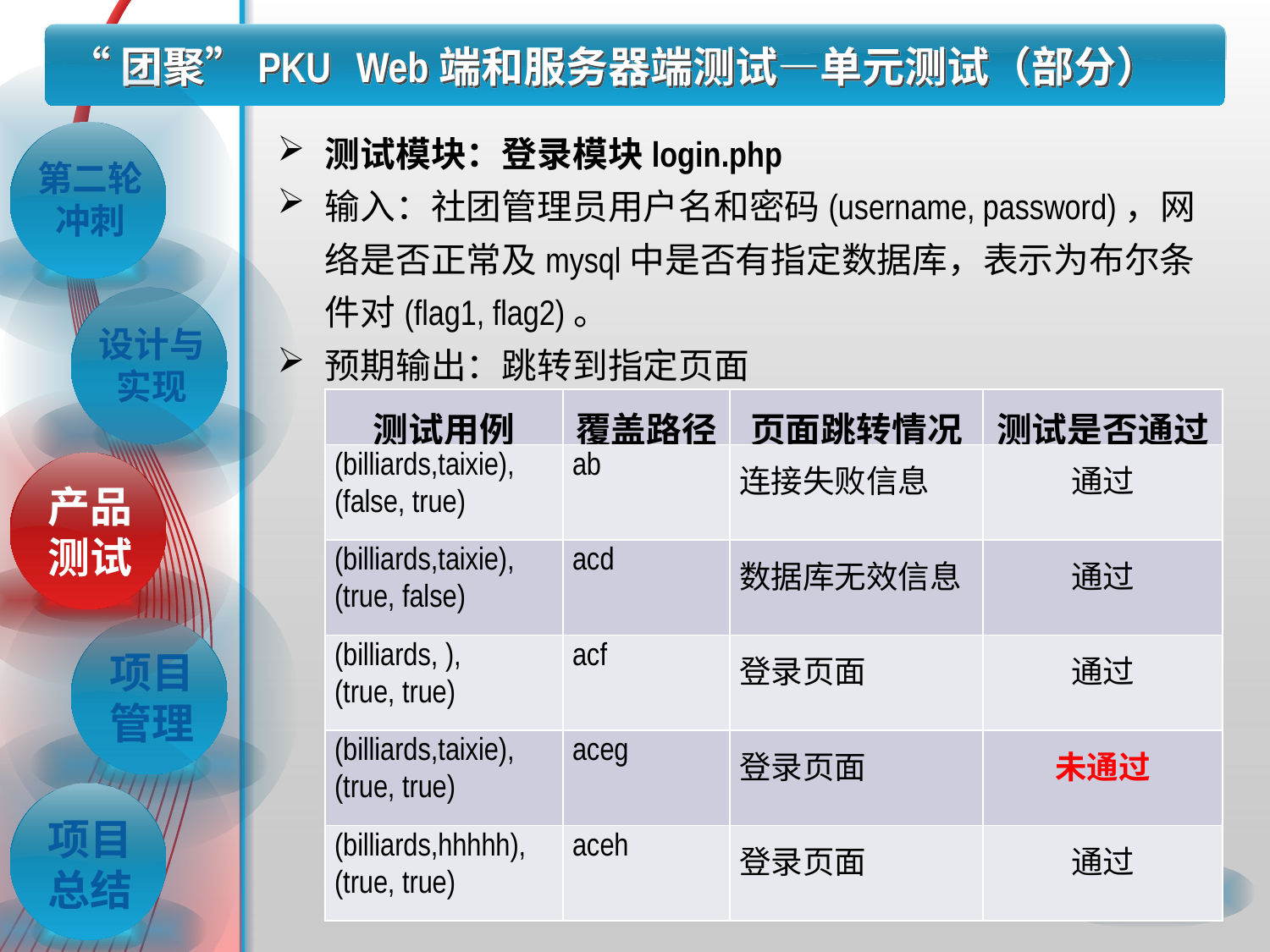

# “团聚”PKU Web端和服务器端测试—单元测试（部分）

测试模块：登录模块login.php
输入：社团管理员用户名和密码(username, password)，网络是否正常及mysql中是否有指定数据库，表示为布尔条件对(flag1, flag2)。
预期输出：跳转到指定页面
第二轮冲刺

设计与实现

| 测试用例 | 覆盖路径 | 页面跳转情况 | 测试是否通过 |
| --- | --- | --- | --- |
| (billiards,taixie), (false, true) | ab | 连接失败信息 | 通过 |
| (billiards,taixie), (true, false) | acd | 数据库无效信息 | 通过 |
| (billiards, ), (true, true) | acf | 登录页面 | 通过 |
| (billiards,taixie), (true, true) | aceg | 登录页面 | 未通过 |
| (billiards,hhhhh), (true, true) | aceh | 登录页面 | 通过 |
产品测试

项目管理

项目总结